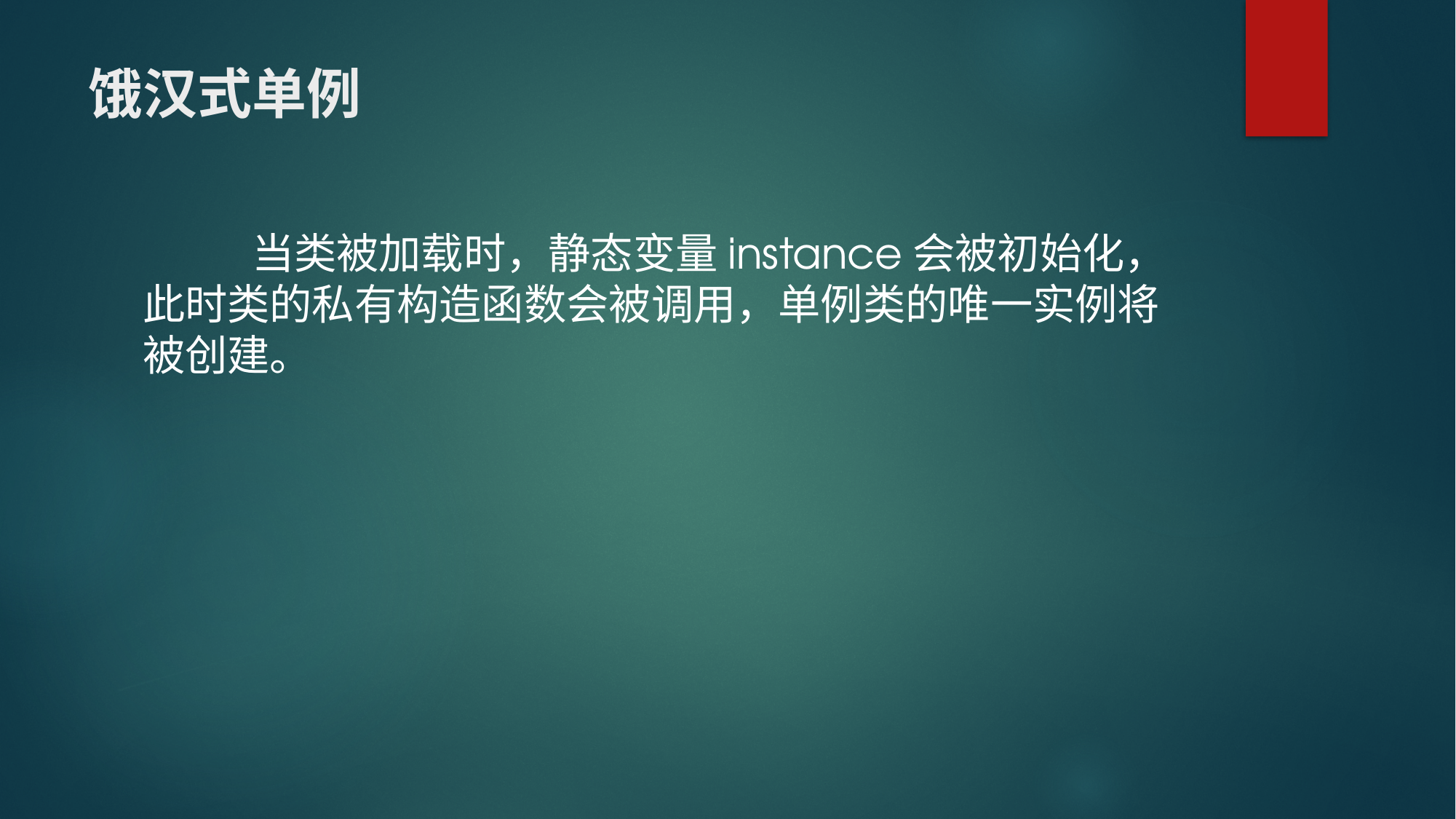

# 饿汉式单例
	当类被加载时，静态变量instance会被初始化，此时类的私有构造函数会被调用，单例类的唯一实例将被创建。